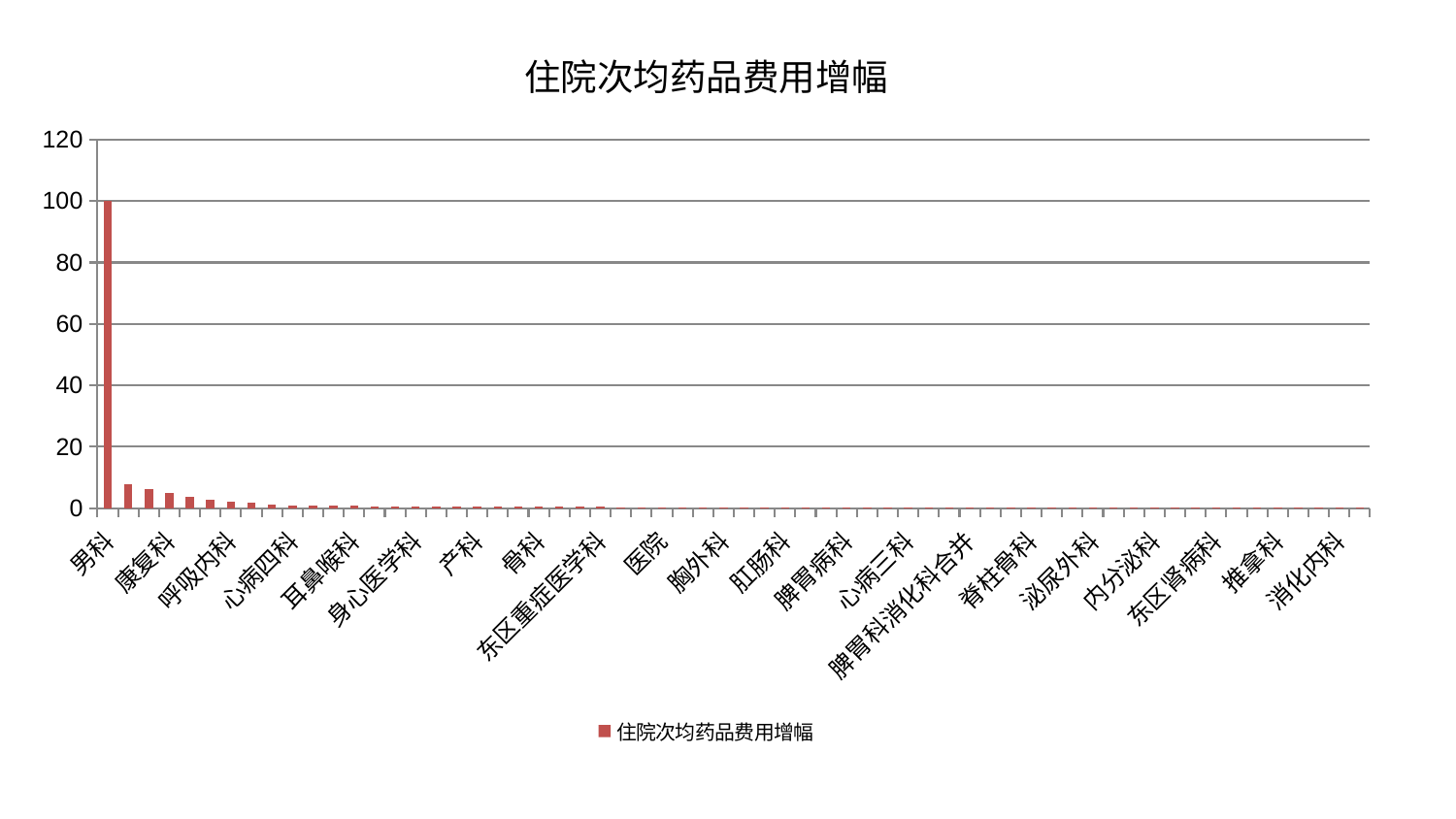

### Chart: 住院次均药品费用增幅

| Category | 住院次均药品费用增幅 |
|---|---|
| 男科 | 100.0 |
| 普通外科 | 7.7978618431022335 |
| 中医经典科 | 6.260166205747445 |
| 康复科 | 5.086894346044555 |
| 口腔科 | 3.8232936338973853 |
| 儿科 | 2.760373170086326 |
| 呼吸内科 | 2.02841372853656 |
| 肾脏内科 | 1.9844331220526588 |
| 关节骨科 | 1.1228909512162009 |
| 心病四科 | 1.0387397727982948 |
| 小儿推拿科 | 0.9043633433111604 |
| 肝胆外科 | 0.9042641963531405 |
| 耳鼻喉科 | 0.7915143299975567 |
| 中医外治中心 | 0.7047887605976053 |
| 显微骨科 | 0.6773967218502871 |
| 身心医学科 | 0.6421054748920949 |
| 微创骨科 | 0.5607901080028008 |
| 重症医学科 | 0.5535358895683845 |
| 产科 | 0.5199025018340171 |
| 肾病科 | 0.519047031259077 |
| 综合内科 | 0.5110381138924418 |
| 骨科 | 0.49699815281213205 |
| 心血管内科 | 0.4928545459883436 |
| 风湿病科 | 0.4721998540285824 |
| 东区重症医学科 | 0.43562914702631145 |
| 血液科 | 0.3982282807068112 |
| 肝病科 | 0.3938328850100882 |
| 医院 | 0.38143736866339345 |
| 美容皮肤科 | 0.3671834628642297 |
| 眼科 | 0.35074777725240536 |
| 胸外科 | 0.34843612929918777 |
| 神经外科 | 0.33386383313819923 |
| 神经内科 | 0.3315972462314529 |
| 肛肠科 | 0.3178249169436817 |
| 小儿骨科 | 0.3174492272203089 |
| 针灸科 | 0.31566650405082053 |
| 脾胃病科 | 0.2777147110755014 |
| 妇科 | 0.273972094121735 |
| 脑病一科 | 0.2722564216614967 |
| 心病三科 | 0.2614655985690626 |
| 脑病三科 | 0.25970460131082235 |
| 西区重症医学科 | 0.2577767142802219 |
| 脾胃科消化科合并 | 0.2544534369713948 |
| 脑病二科 | 0.2502136055668648 |
| 创伤骨科 | 0.24593301101720094 |
| 脊柱骨科 | 0.2410888045174869 |
| 心病一科 | 0.23634686854297088 |
| 周围血管科 | 0.2348393028150927 |
| 泌尿外科 | 0.22894579438925775 |
| 妇二科 | 0.2275548421833338 |
| 皮肤科 | 0.2267893504101643 |
| 内分泌科 | 0.22116124654915678 |
| 妇科妇二科合并 | 0.21168016044554622 |
| 运动损伤骨科 | 0.20910585463958636 |
| 东区肾病科 | 0.20690110163772293 |
| 肿瘤内科 | 0.1984689621737591 |
| 乳腺甲状腺外科 | 0.1797203713650462 |
| 推拿科 | 0.17776098513583746 |
| 老年医学科 | 0.17642169226115922 |
| 心病二科 | 0.1747583743390706 |
| 消化内科 | 0.16948572356233602 |
| 治未病中心 | 0.16873462830543698 |
263